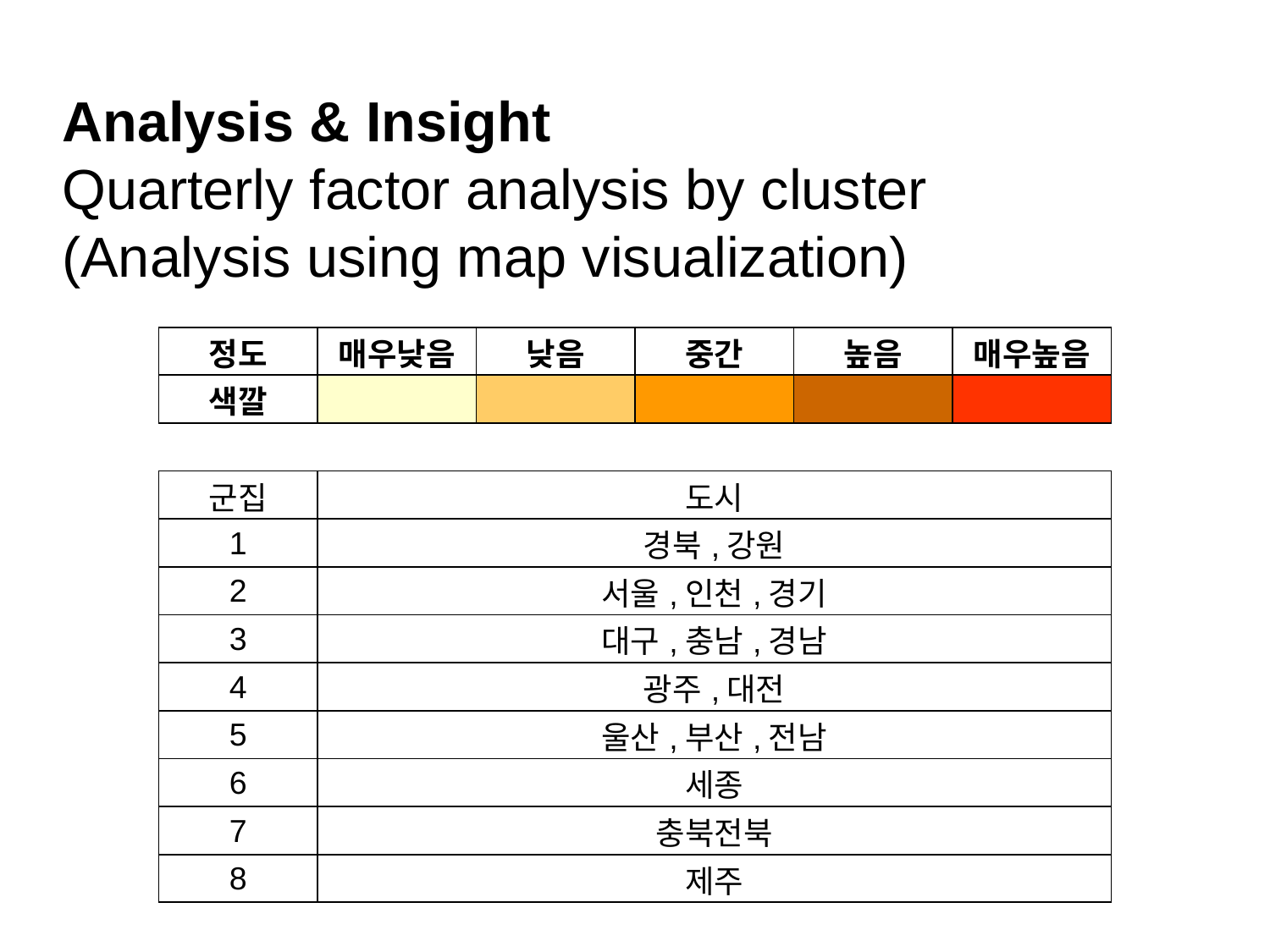

Analysis & Insight
Quarterly factor analysis by cluster
(Analysis using map visualization)
| 정도 | 매우낮음 | 낮음 | 중간 | 높음 | 매우높음 |
| --- | --- | --- | --- | --- | --- |
| 색깔 |  |  |  |  |  |
|  |  |  |  |  |  |
| 군집 | 도시 |  |  |  |  |
| 1 | 경북,강원 |  |  |  |  |
| 2 | 서울,인천,경기 |  |  |  |  |
| 3 | 대구,충남,경남 |  |  |  |  |
| 4 | 광주,대전 |  |  |  |  |
| 5 | 울산,부산,전남 |  |  |  |  |
| 6 | 세종 |  |  |  |  |
| 7 | 충북전북 |  |  |  |  |
| 8 | 제주 |  |  |  |  |